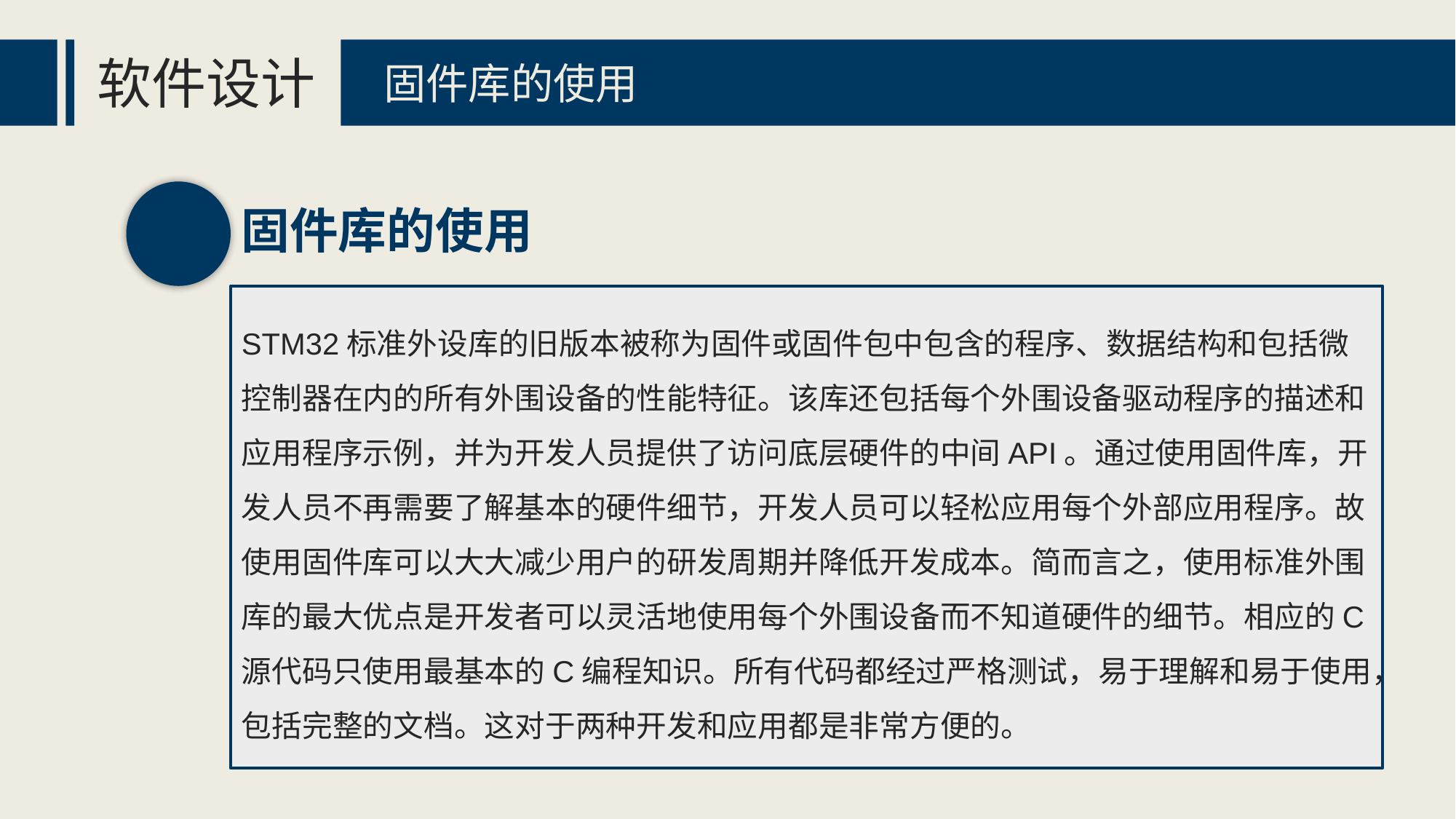

软件设计
固件库的使用

固件库的使用

STM32标准外设库的旧版本被称为固件或固件包中包含的程序、数据结构和包括微控制器在内的所有外围设备的性能特征。该库还包括每个外围设备驱动程序的描述和应用程序示例，并为开发人员提供了访问底层硬件的中间API。通过使用固件库，开发人员不再需要了解基本的硬件细节，开发人员可以轻松应用每个外部应用程序。故使用固件库可以大大减少用户的研发周期并降低开发成本。简而言之，使用标准外围库的最大优点是开发者可以灵活地使用每个外围设备而不知道硬件的细节。相应的C源代码只使用最基本的C编程知识。所有代码都经过严格测试，易于理解和易于使用，包括完整的文档。这对于两种开发和应用都是非常方便的。
17